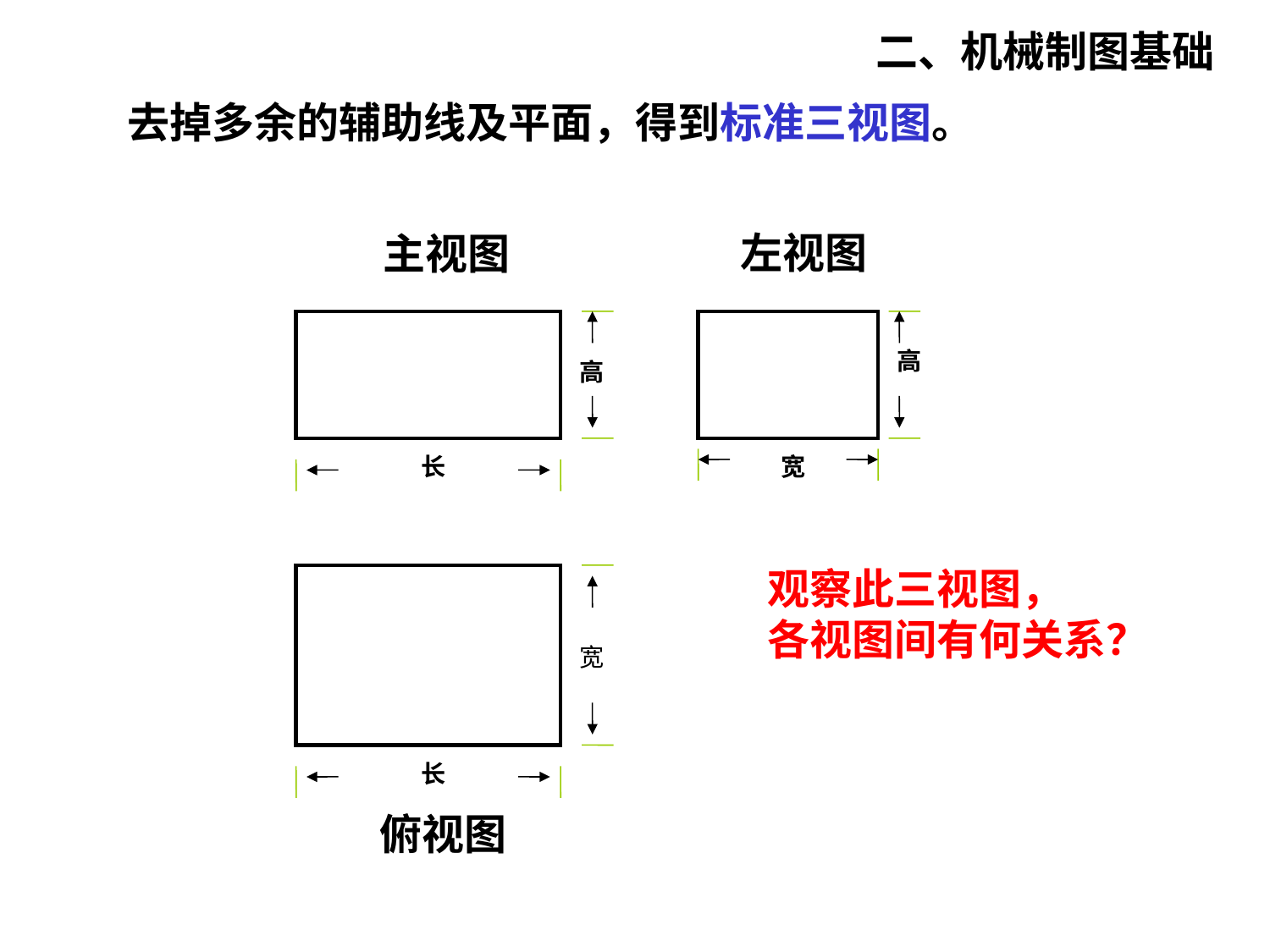

二、机械制图基础
去掉多余的辅助线及平面，得到标准三视图。
      左视图
         主视图

高
高

长

宽

观察此三视图，
各视图间有何关系？

宽

长

      俯视图